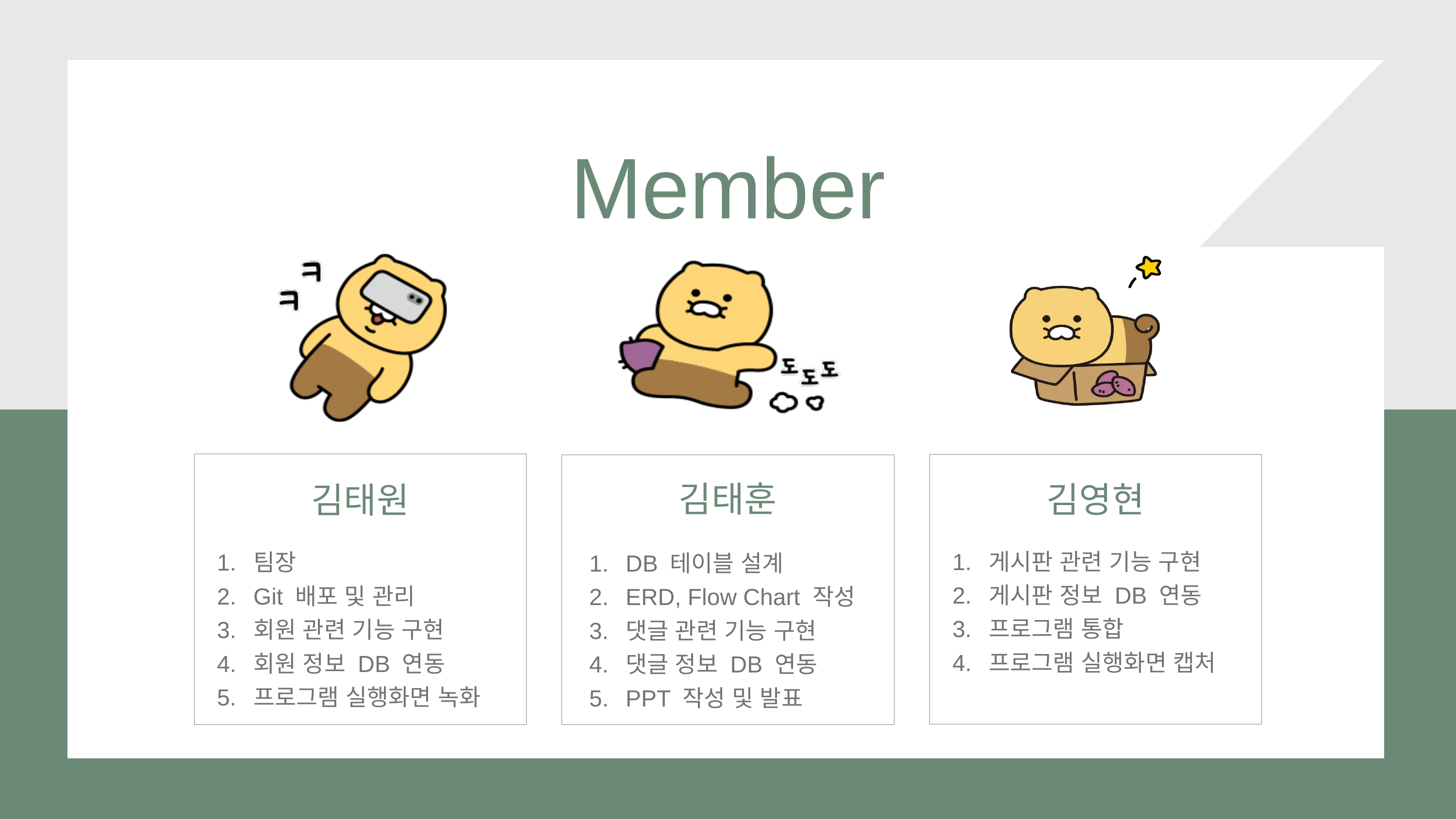

Member

김태원
팀장
Git 배포 및 관리
회원 관련 기능 구현
회원 정보 DB 연동
프로그램 실행화면 녹화

김태훈
DB 테이블 설계
ERD, Flow Chart 작성
댓글 관련 기능 구현
댓글 정보 DB 연동
PPT 작성 및 발표

김영현
게시판 관련 기능 구현
게시판 정보 DB 연동
프로그램 통합
프로그램 실행화면 캡처